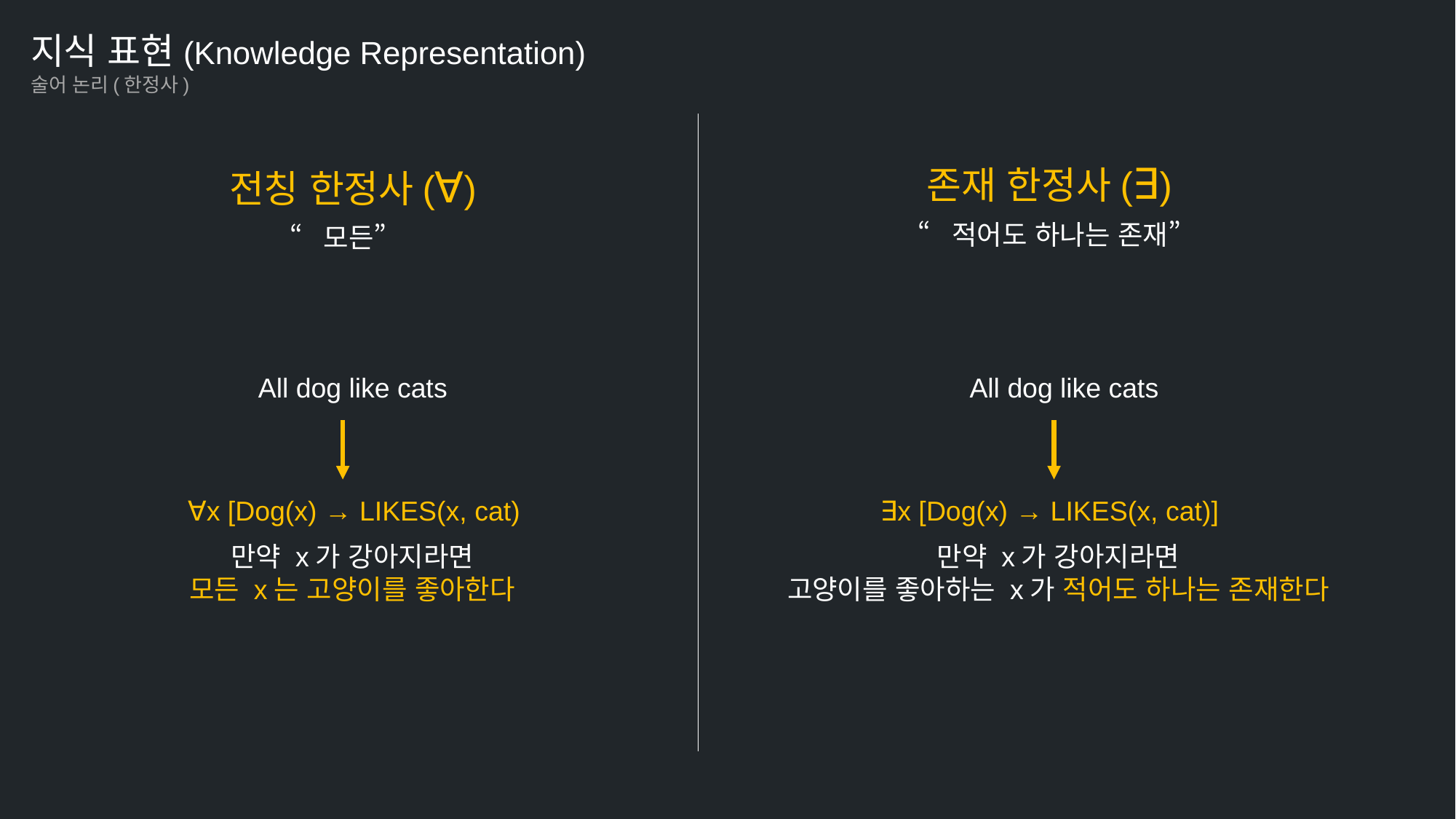

지식 표현(Knowledge Representation)
술어 논리(한정사)
존재 한정사(∃)
전칭 한정사(∀)
“적어도 하나는 존재”
“모든”
All dog like cats
All dog like cats
∀x [Dog(x) → LIKES(x, cat)
∃x [Dog(x) → LIKES(x, cat)]
만약 x가 강아지라면
모든 x는 고양이를 좋아한다
만약 x가 강아지라면
고양이를 좋아하는 x가 적어도 하나는 존재한다